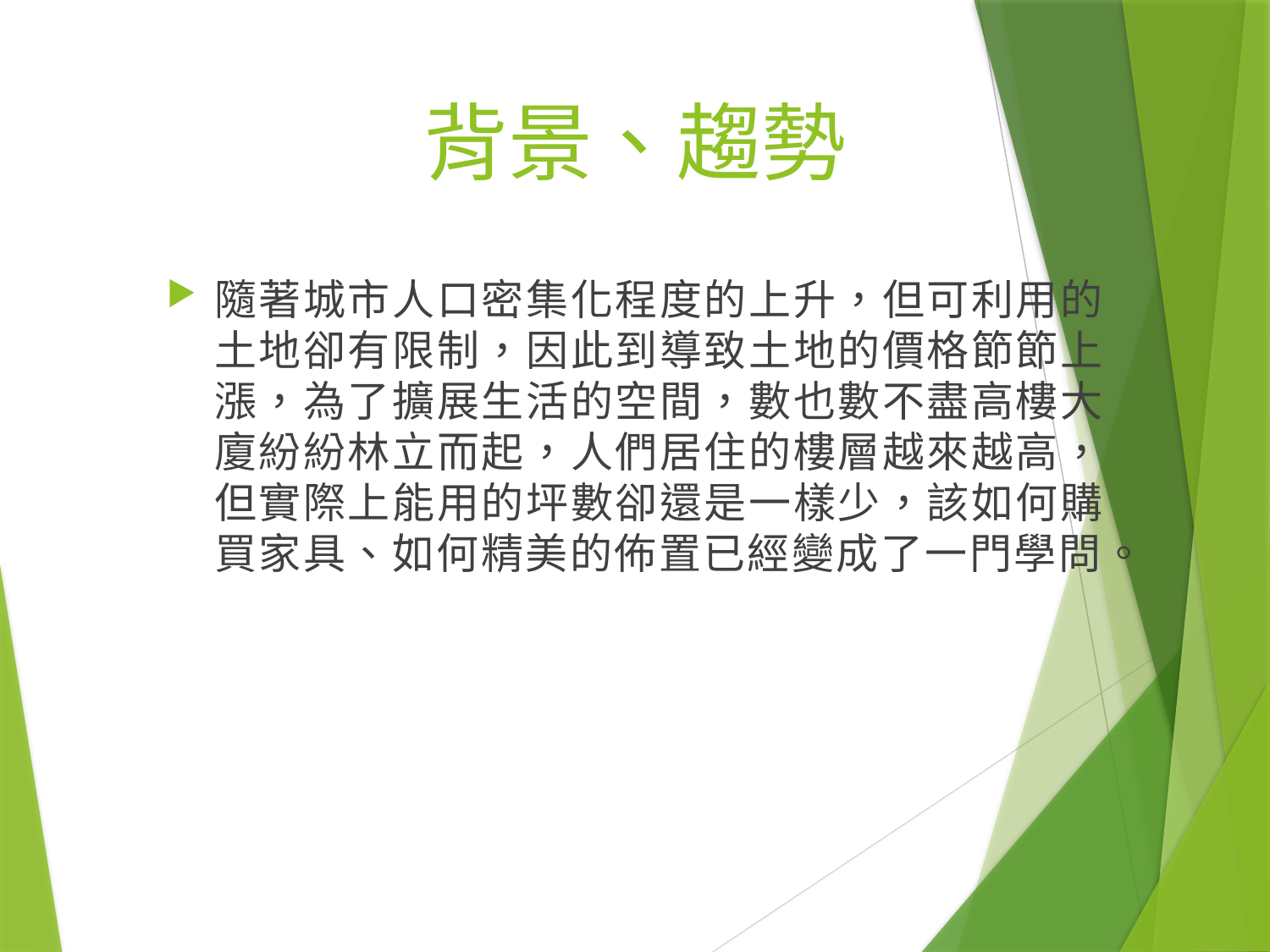

# 背景、趨勢
隨著城市人口密集化程度的上升，但可利用的土地卻有限制，因此到導致土地的價格節節上漲，為了擴展生活的空間，數也數不盡高樓大廈紛紛林立而起，人們居住的樓層越來越高，但實際上能用的坪數卻還是一樣少，該如何購買家具、如何精美的佈置已經變成了一門學問。